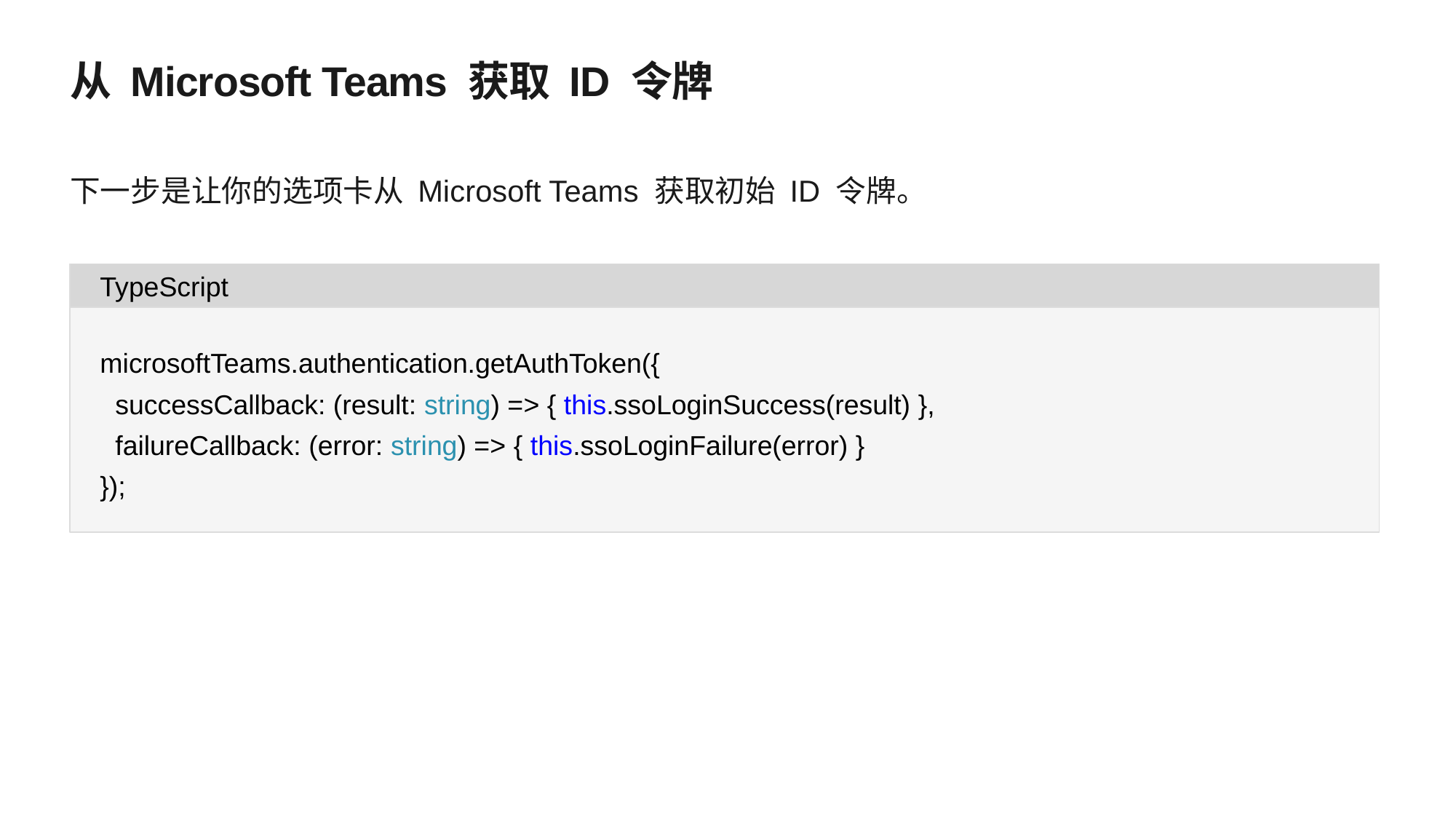

# 从 Microsoft Teams 获取 ID 令牌
下一步是让你的选项卡从 Microsoft Teams 获取初始 ID 令牌。
TypeScript
microsoftTeams.authentication.getAuthToken({
  successCallback: (result: string) => { this.ssoLoginSuccess(result) },
  failureCallback: (error: string) => { this.ssoLoginFailure(error) }
});